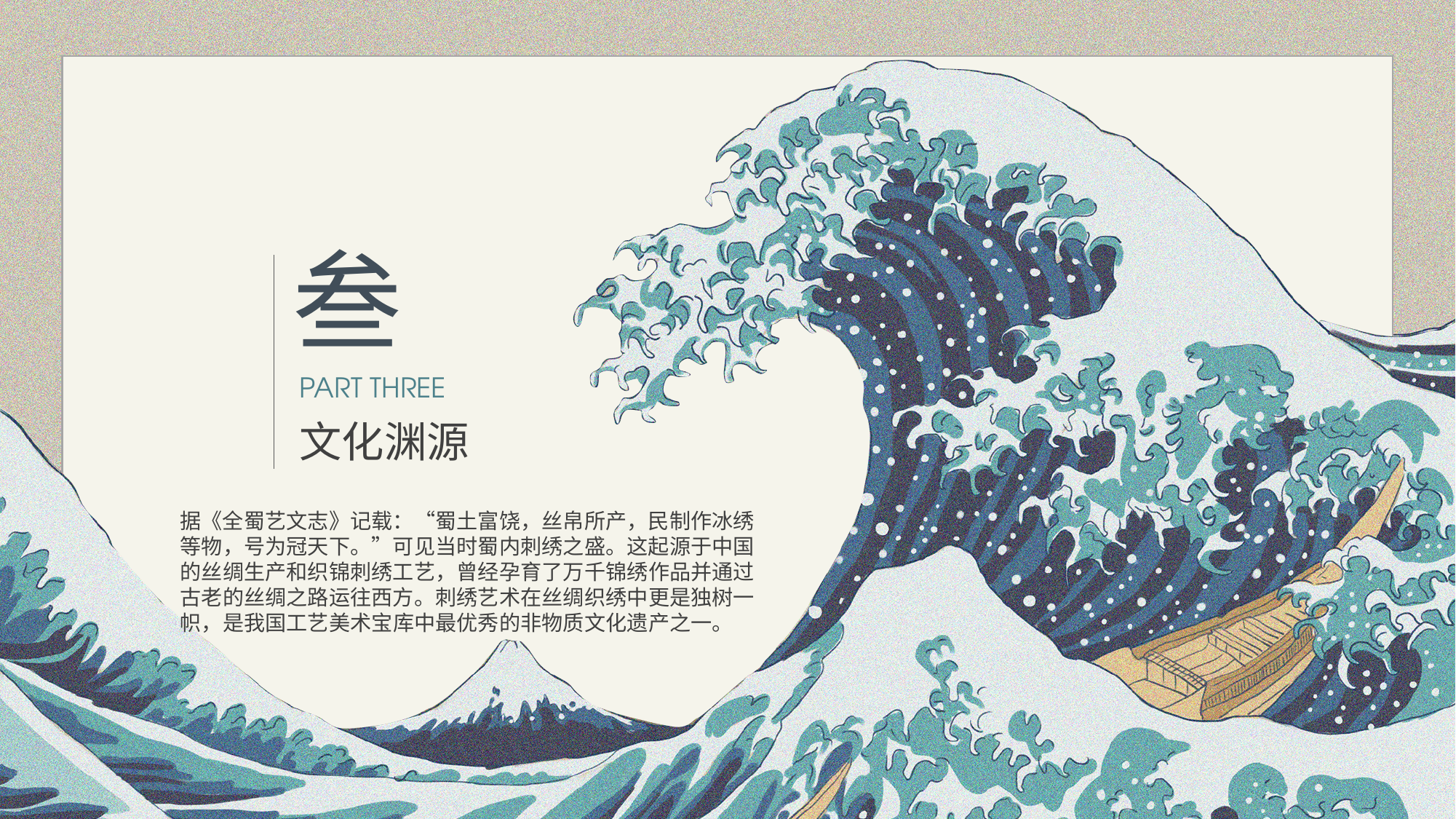

叁
PART THREE
文化渊源
据《全蜀艺文志》记载：“蜀土富饶，丝帛所产，民制作冰绣等物，号为冠天下。”可见当时蜀内刺绣之盛。这起源于中国的丝绸生产和织锦刺绣工艺，曾经孕育了万千锦绣作品并通过古老的丝绸之路运往西方。刺绣艺术在丝绸织绣中更是独树一帜，是我国工艺美术宝库中最优秀的非物质文化遗产之一。